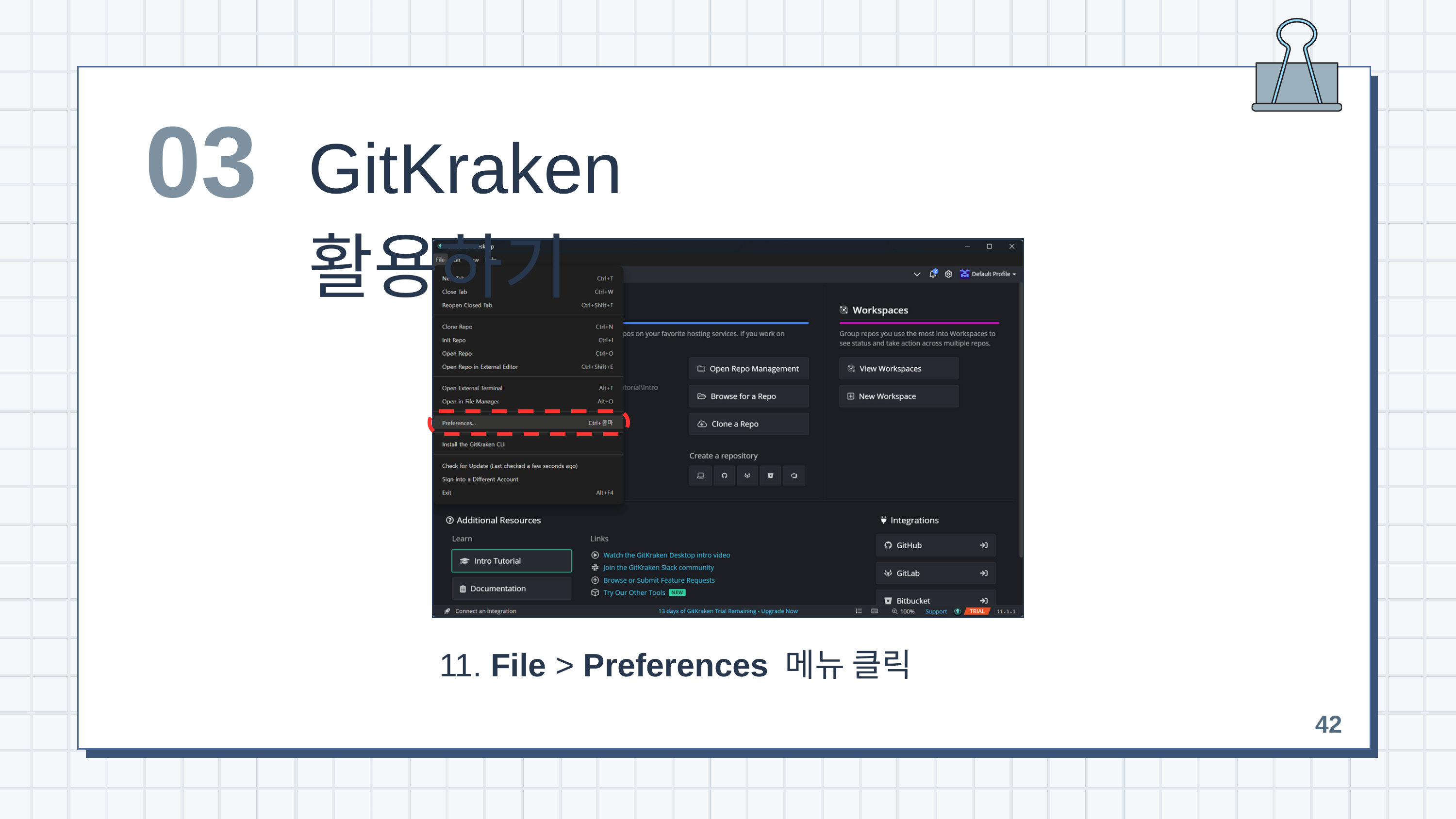

03
GitKraken 활용하기

   11. File > Preferences 메뉴 클릭
42